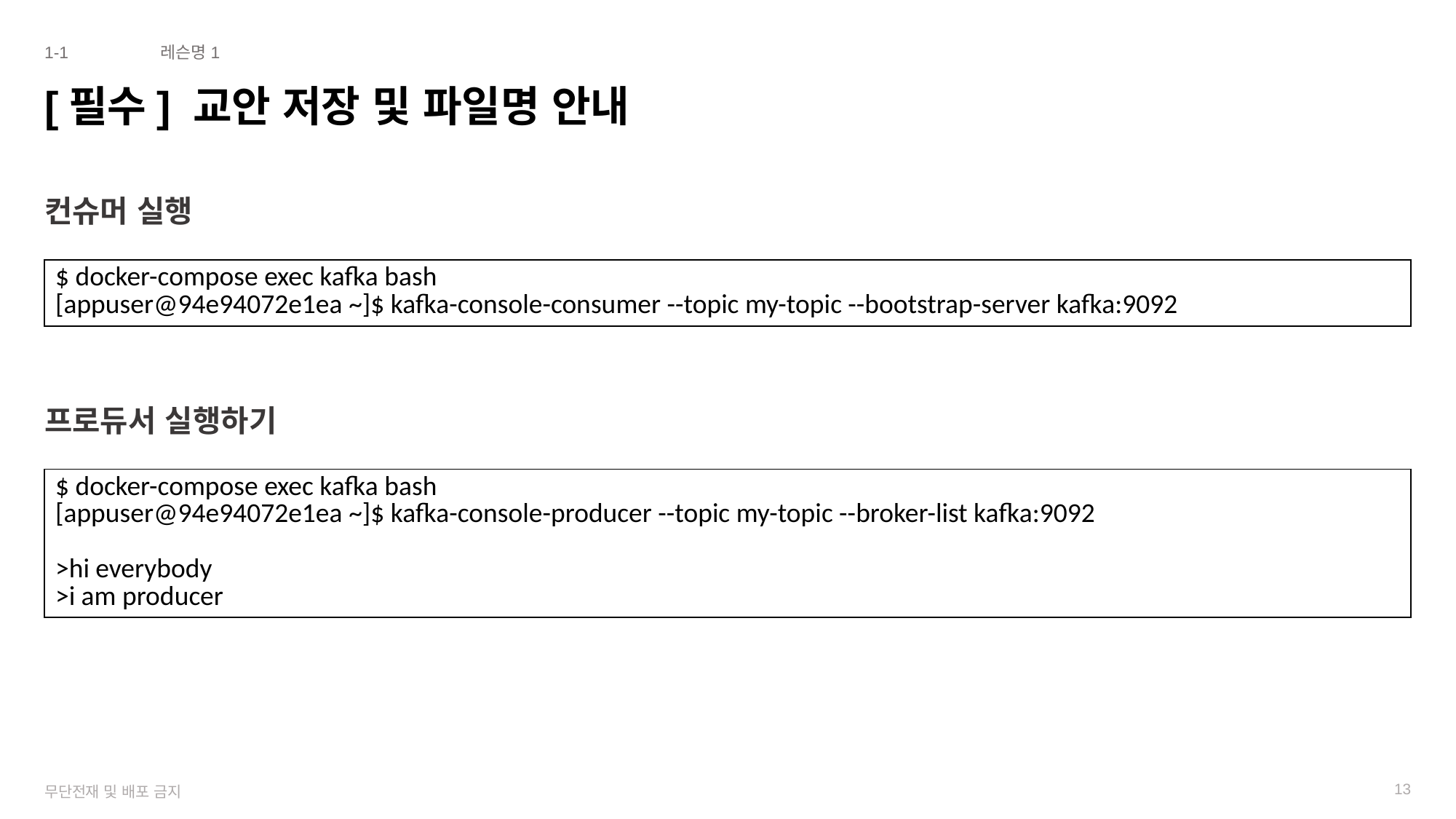

1-1
레슨명1
# [필수] 교안 저장 및 파일명 안내
컨슈머 실행

프로듀서 실행하기

| $ docker-compose exec kafka bash [appuser@94e94072e1ea ~]$ kafka-console-consumer --topic my-topic --bootstrap-server kafka:9092 |
| --- |
| $ docker-compose exec kafka bash [appuser@94e94072e1ea ~]$ kafka-console-producer --topic my-topic --broker-list kafka:9092 >hi everybody >i am producer |
| --- |
13